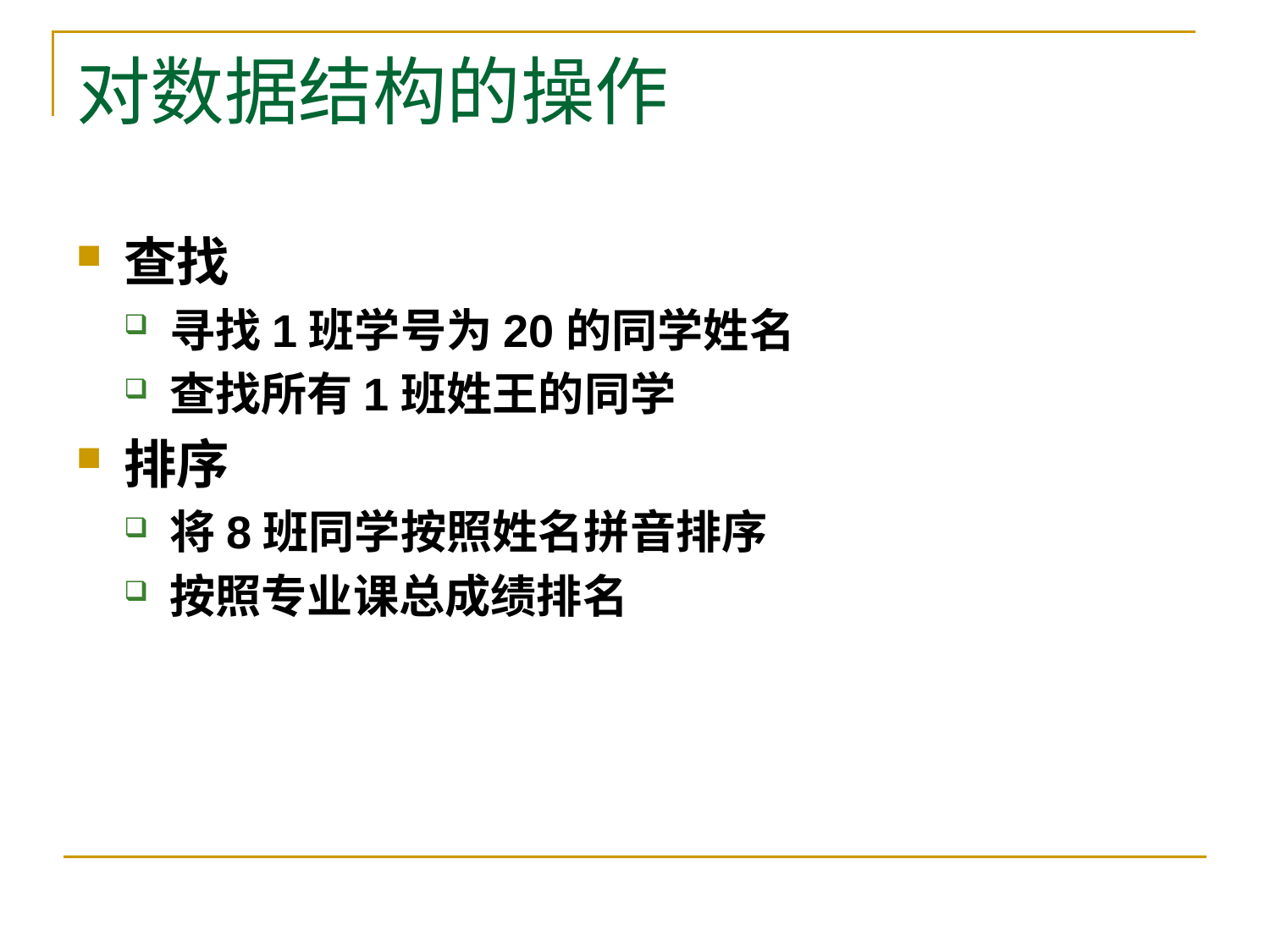

# 对数据结构的操作
查找
寻找1班学号为20的同学姓名
查找所有1班姓王的同学
排序
将8班同学按照姓名拼音排序
按照专业课总成绩排名